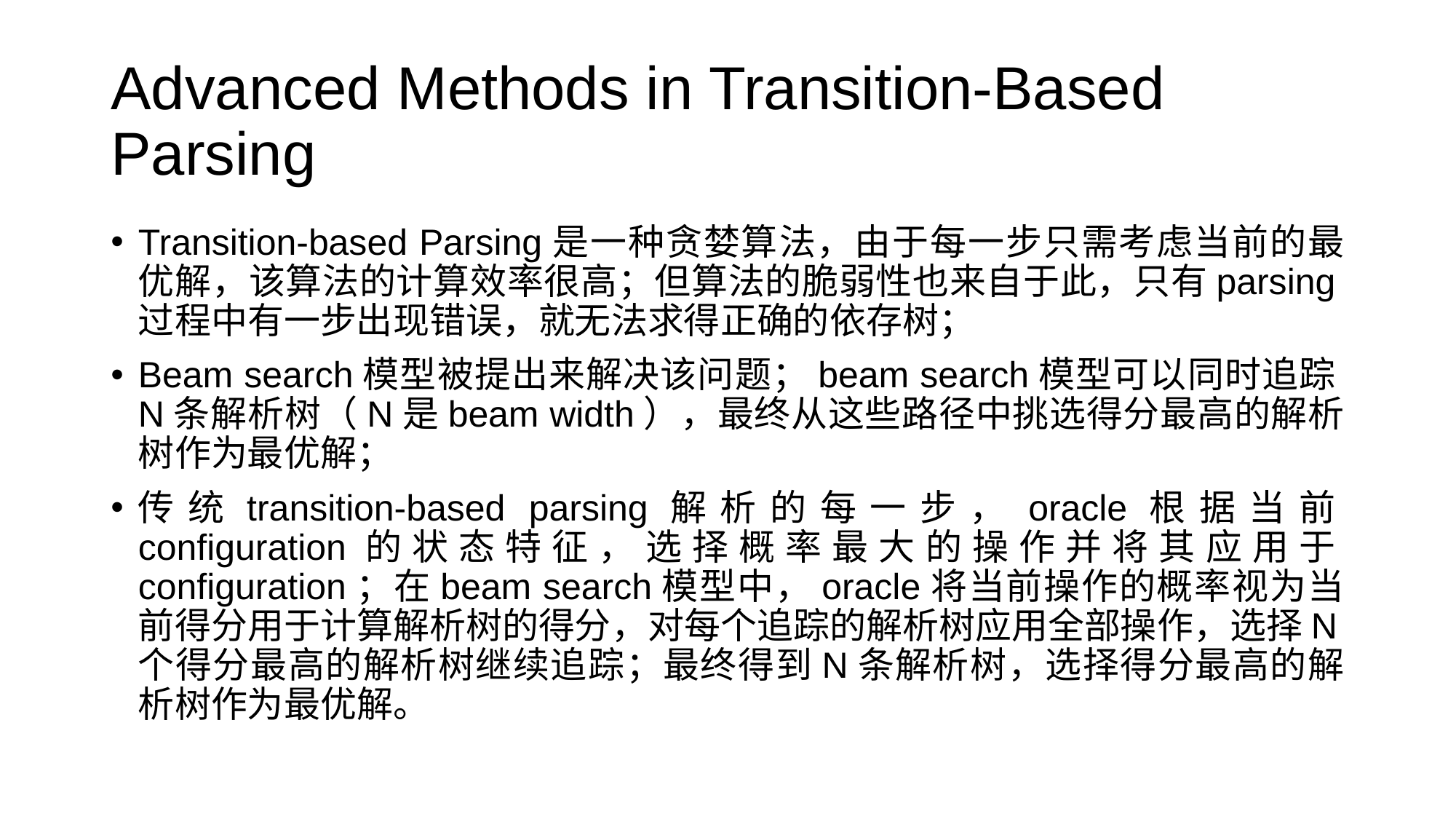

# Advanced Methods in Transition-Based Parsing
Transition-based Parsing是一种贪婪算法，由于每一步只需考虑当前的最优解，该算法的计算效率很高；但算法的脆弱性也来自于此，只有parsing过程中有一步出现错误，就无法求得正确的依存树；
Beam search模型被提出来解决该问题；beam search模型可以同时追踪N条解析树（N是beam width），最终从这些路径中挑选得分最高的解析树作为最优解；
传统transition-based parsing解析的每一步，oracle根据当前configuration的状态特征，选择概率最大的操作并将其应用于configuration；在beam search模型中，oracle将当前操作的概率视为当前得分用于计算解析树的得分，对每个追踪的解析树应用全部操作，选择N个得分最高的解析树继续追踪；最终得到N条解析树，选择得分最高的解析树作为最优解。